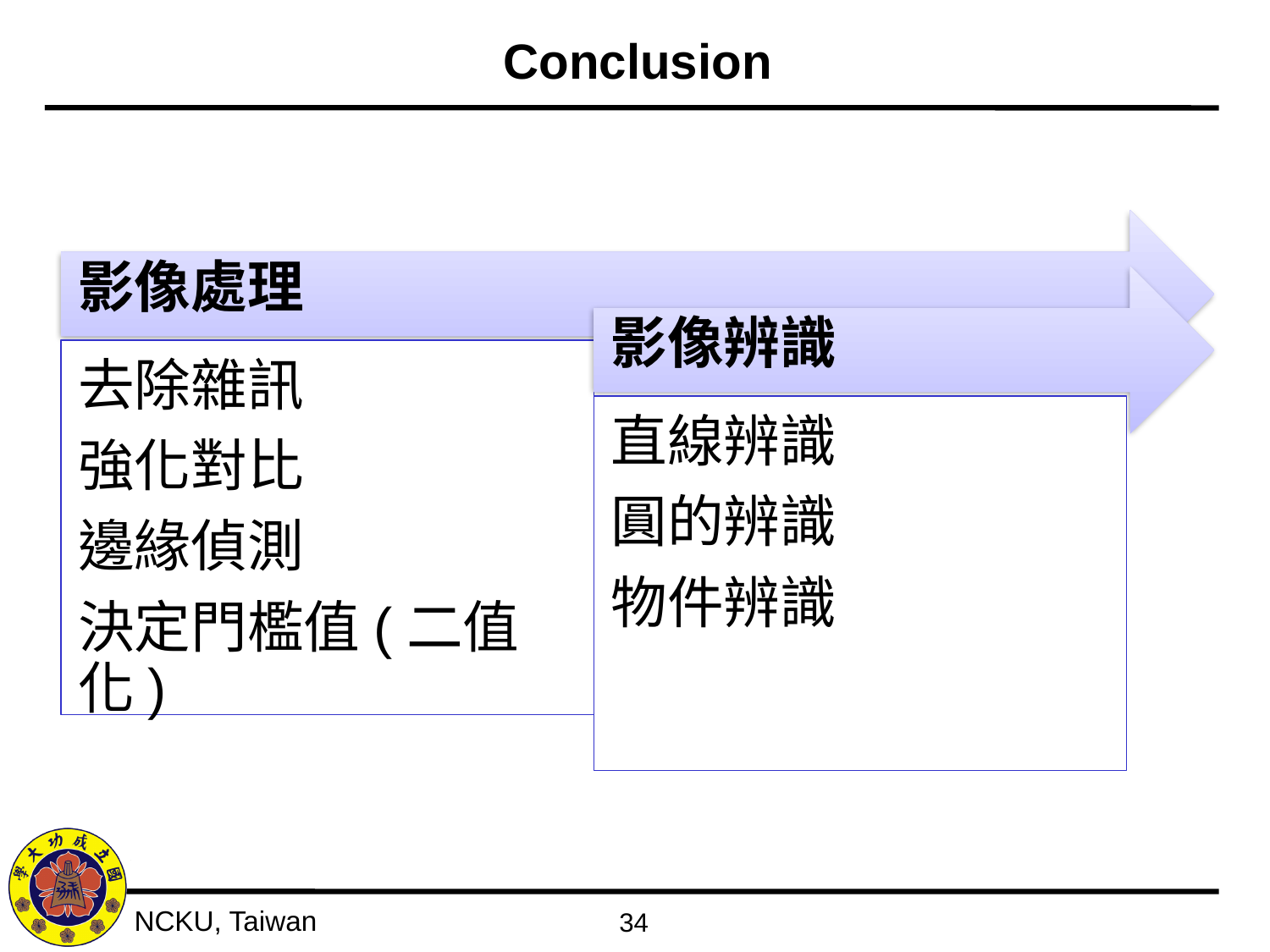

# Conclusion
影像處理
去除雜訊
強化對比
邊緣偵測
決定門檻值(二值化)
影像辨識
直線辨識
圓的辨識
物件辨識
34